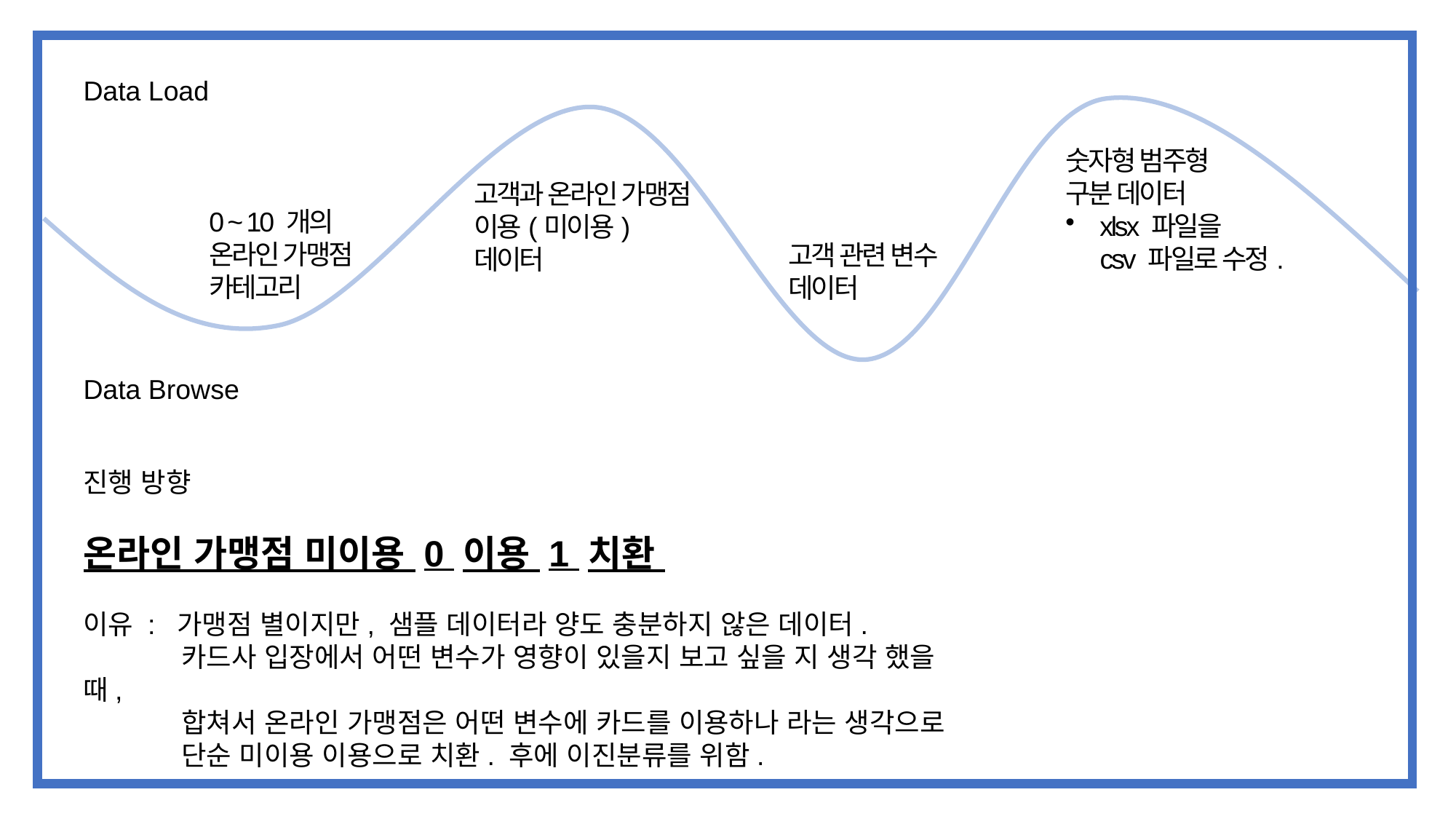

Data Load

숫자형 범주형
구분 데이터
xlsx 파일을
      csv 파일로 수정.
고객과 온라인 가맹점 이용(미이용) 데이터
0 ~ 10 개의 온라인 가맹점 카테고리

고객 관련 변수
데이터
Data Browse
진행 방향

온라인 가맹점 미이용 0 이용 1 치환

이유 :  가맹점 별이지만, 샘플 데이터라 양도 충분하지 않은 데이터.
            카드사 입장에서 어떤 변수가 영향이 있을지 보고 싶을 지 생각 했을 때,
            합쳐서 온라인 가맹점은 어떤 변수에 카드를 이용하나 라는 생각으로
            단순 미이용 이용으로 치환. 후에 이진분류를 위함.